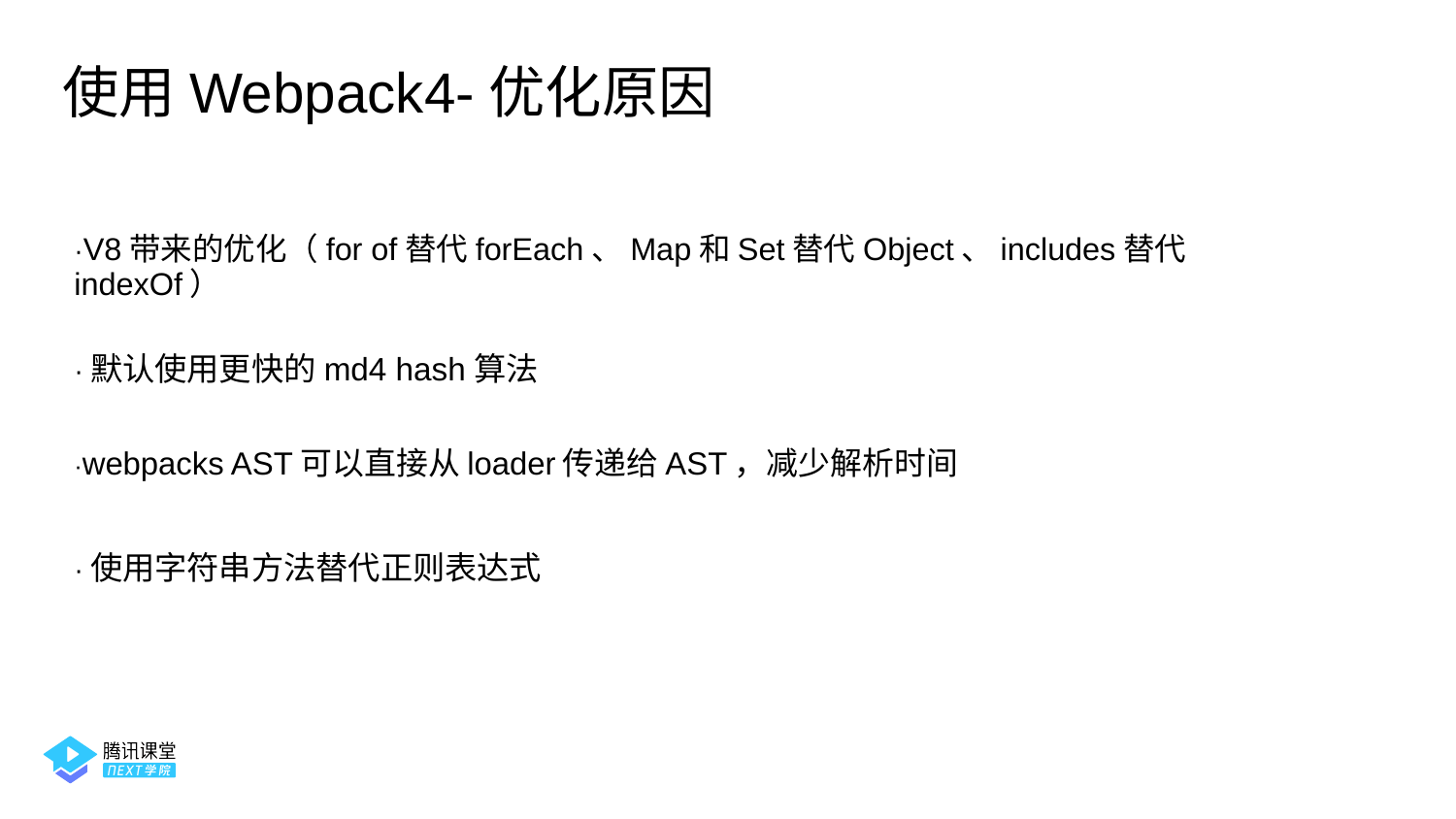

使用Webpack4-优化原因
·V8带来的优化（for of替代forEach、Map和Set替代Object、includes替代indexOf）
·默认使用更快的md4 hash算法
·webpacks AST可以直接从loader传递给AST，减少解析时间
·使用字符串方法替代正则表达式